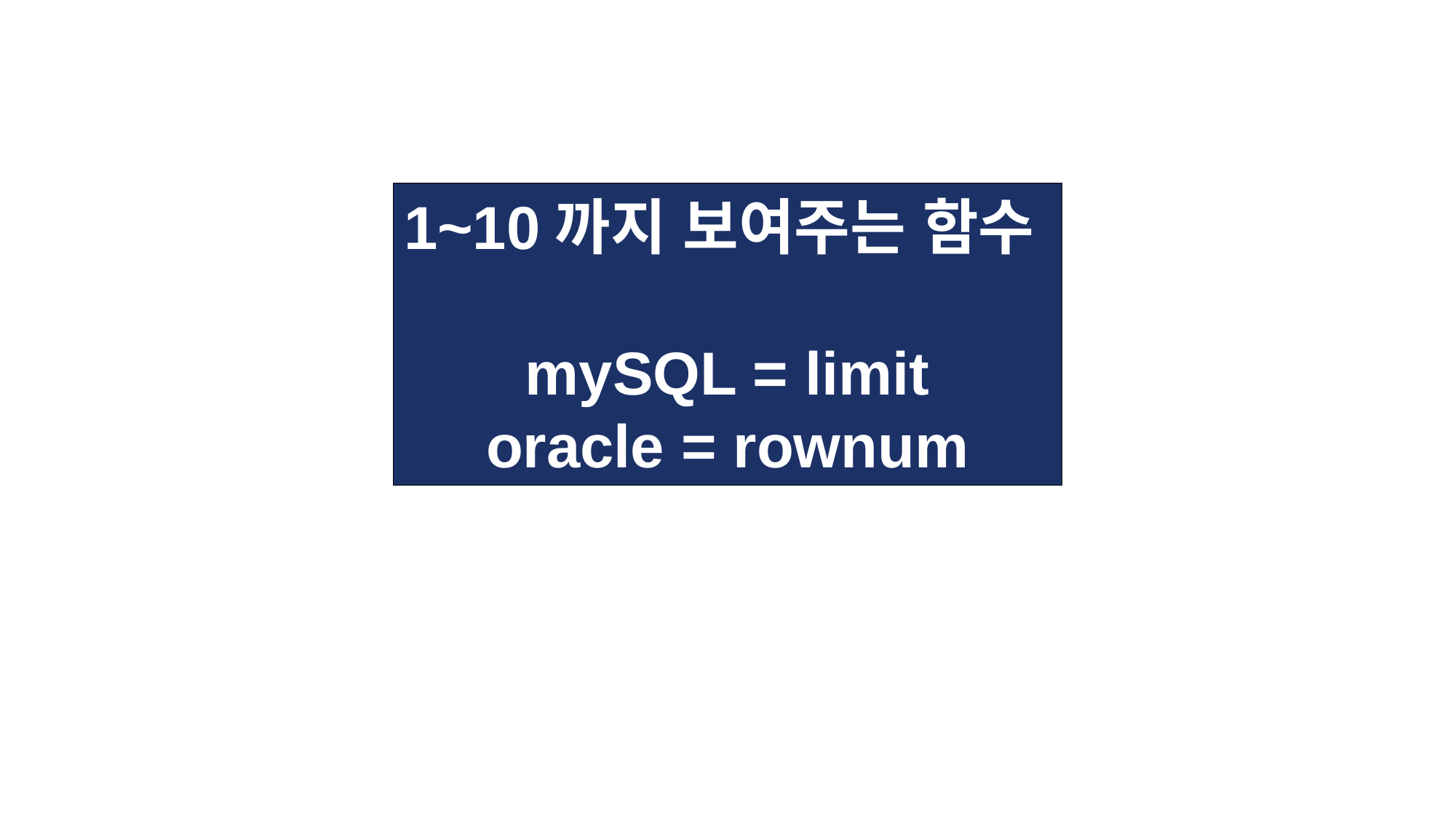

1~10까지 보여주는 함수

mySQL = limit
oracle = rownum